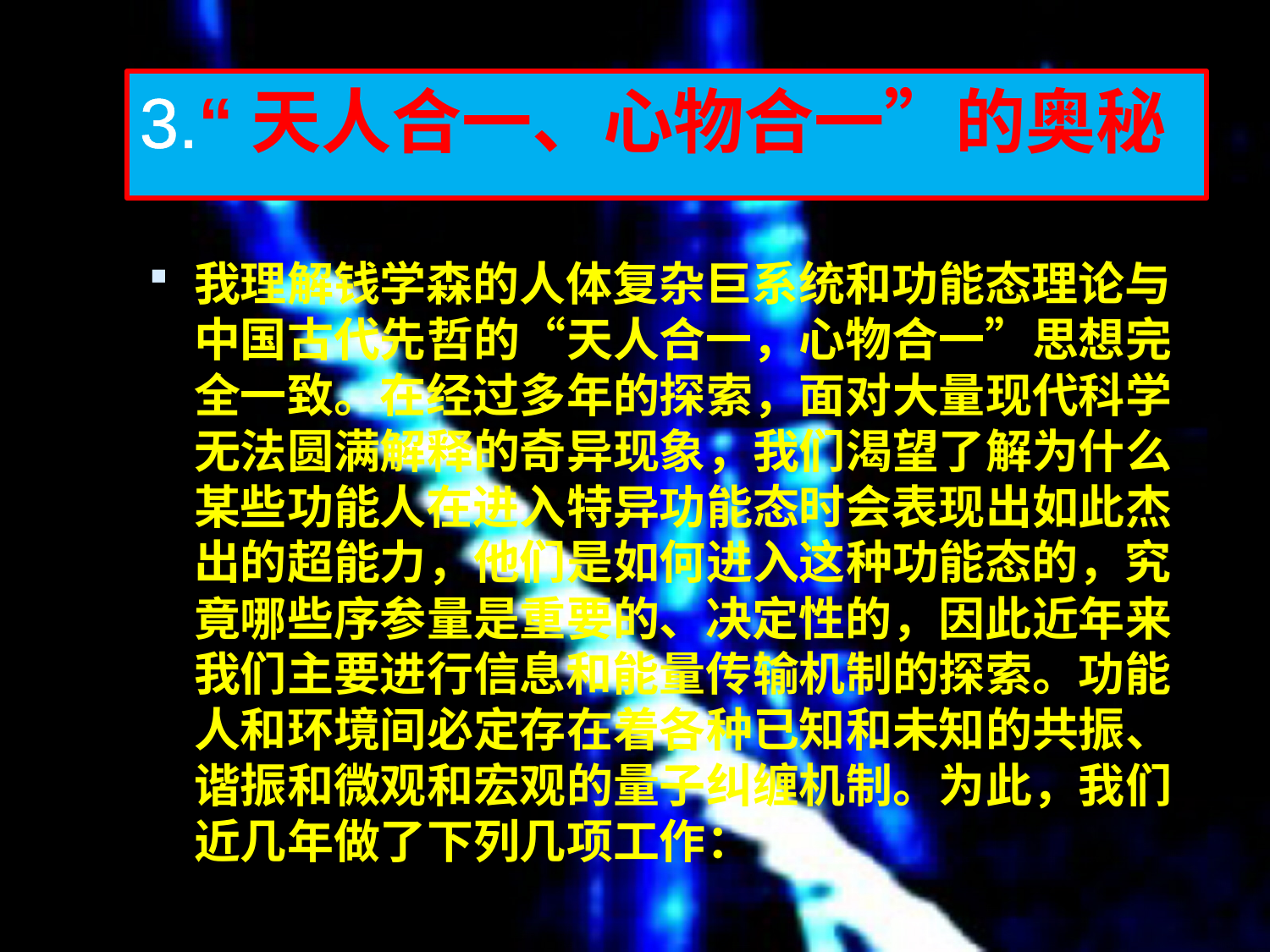

# 3.“天人合一、心物合一”的奥秘
我理解钱学森的人体复杂巨系统和功能态理论与中国古代先哲的“天人合一，心物合一”思想完全一致。在经过多年的探索，面对大量现代科学无法圆满解释的奇异现象，我们渴望了解为什么某些功能人在进入特异功能态时会表现出如此杰出的超能力，他们是如何进入这种功能态的，究竟哪些序参量是重要的、决定性的，因此近年来我们主要进行信息和能量传输机制的探索。功能人和环境间必定存在着各种已知和未知的共振、谐振和微观和宏观的量子纠缠机制。为此，我们近几年做了下列几项工作：